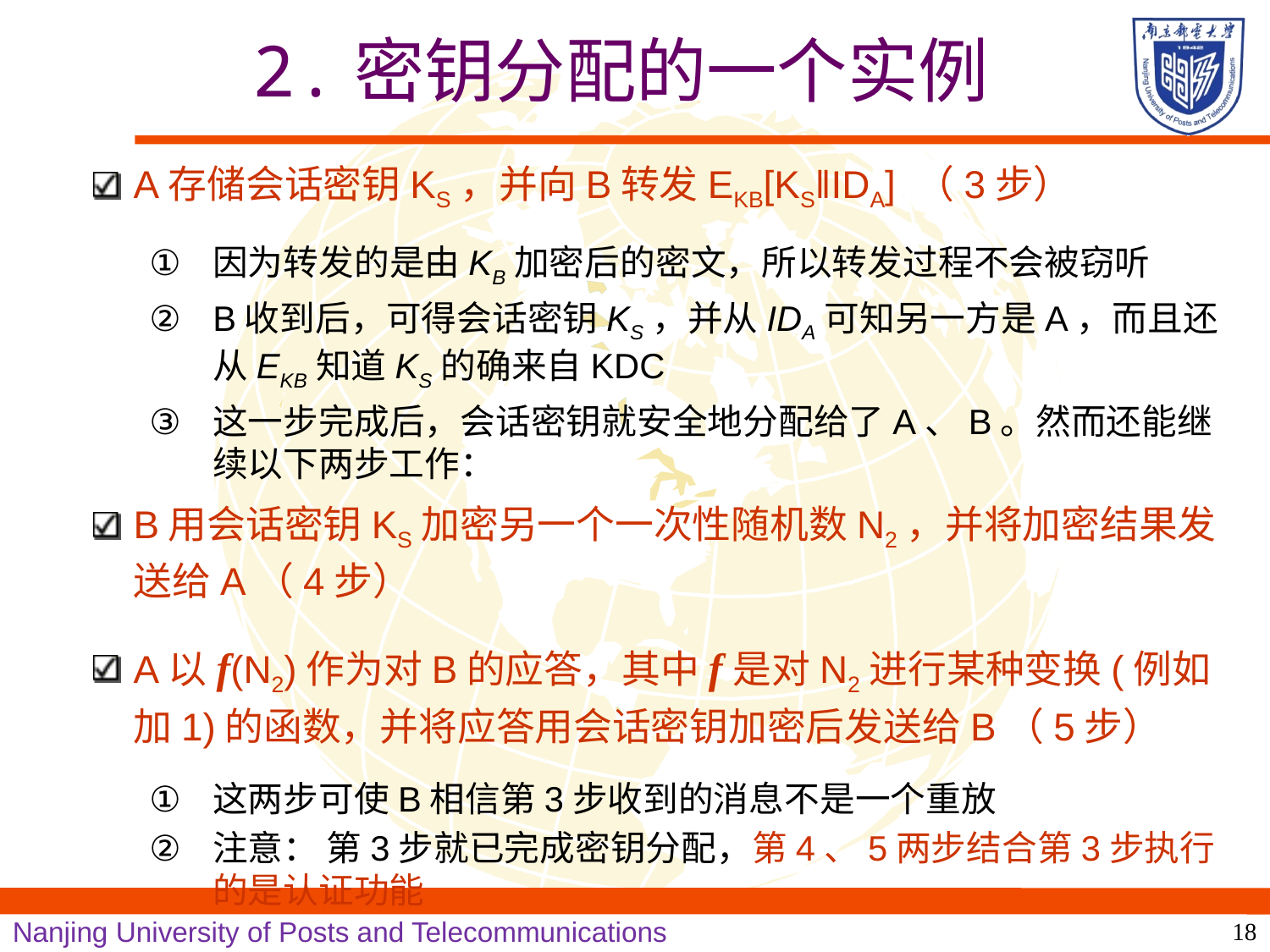

# 2.密钥分配的一个实例
A存储会话密钥KS，并向B转发EKB[KS‖IDA] （3步）
因为转发的是由KB加密后的密文，所以转发过程不会被窃听
B收到后，可得会话密钥KS，并从IDA可知另一方是A，而且还从EKB知道KS的确来自KDC
这一步完成后，会话密钥就安全地分配给了A、B。然而还能继续以下两步工作：
B用会话密钥KS加密另一个一次性随机数N2，并将加密结果发送给A（4步）
A以f(N2)作为对B的应答，其中f是对N2进行某种变换(例如加1)的函数，并将应答用会话密钥加密后发送给B（5步）
这两步可使B相信第3步收到的消息不是一个重放
注意： 第3步就已完成密钥分配，第4、5两步结合第3步执行的是认证功能
18